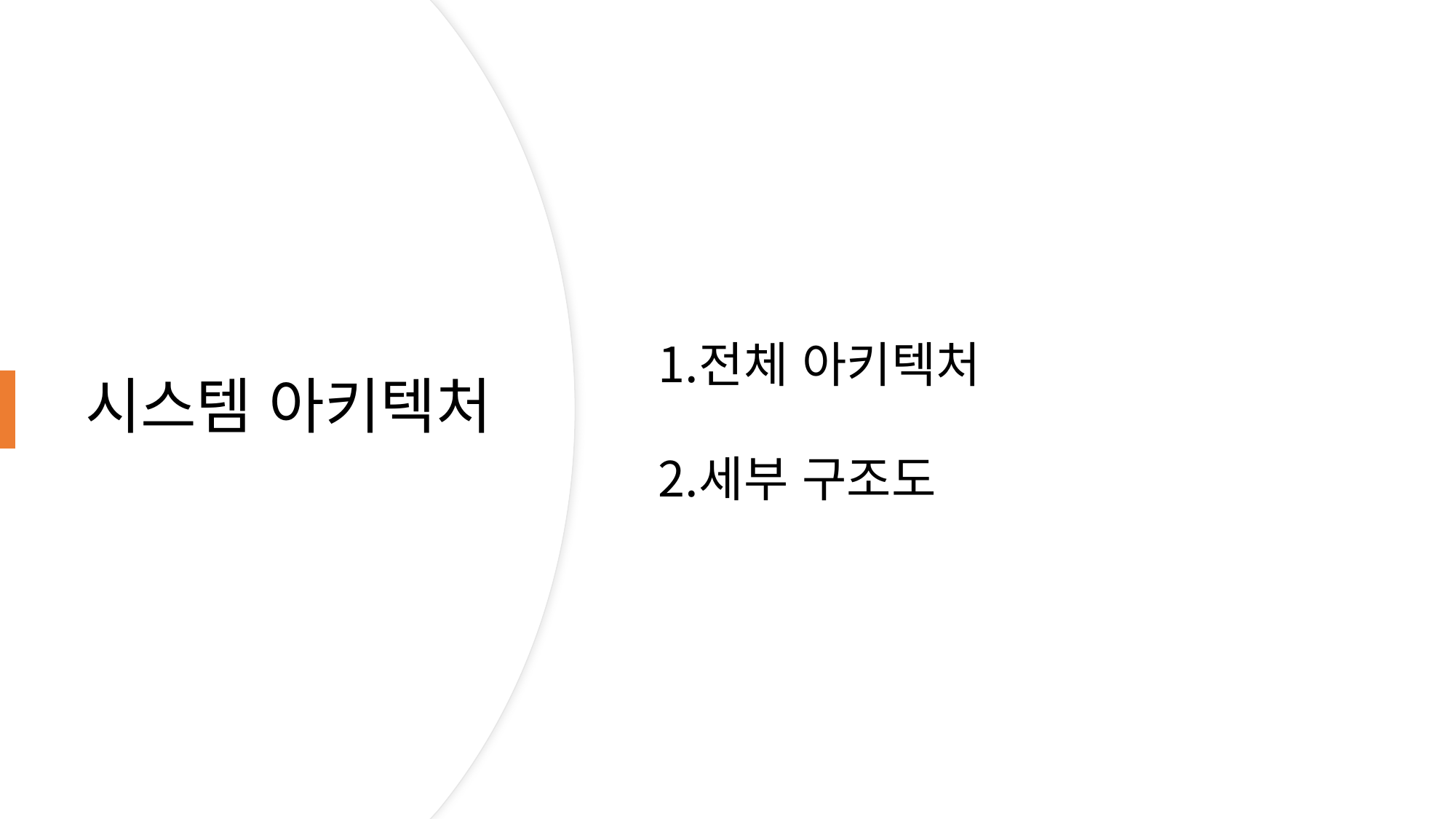

# 시스템 아키텍처
전체 아키텍처
세부 구조도